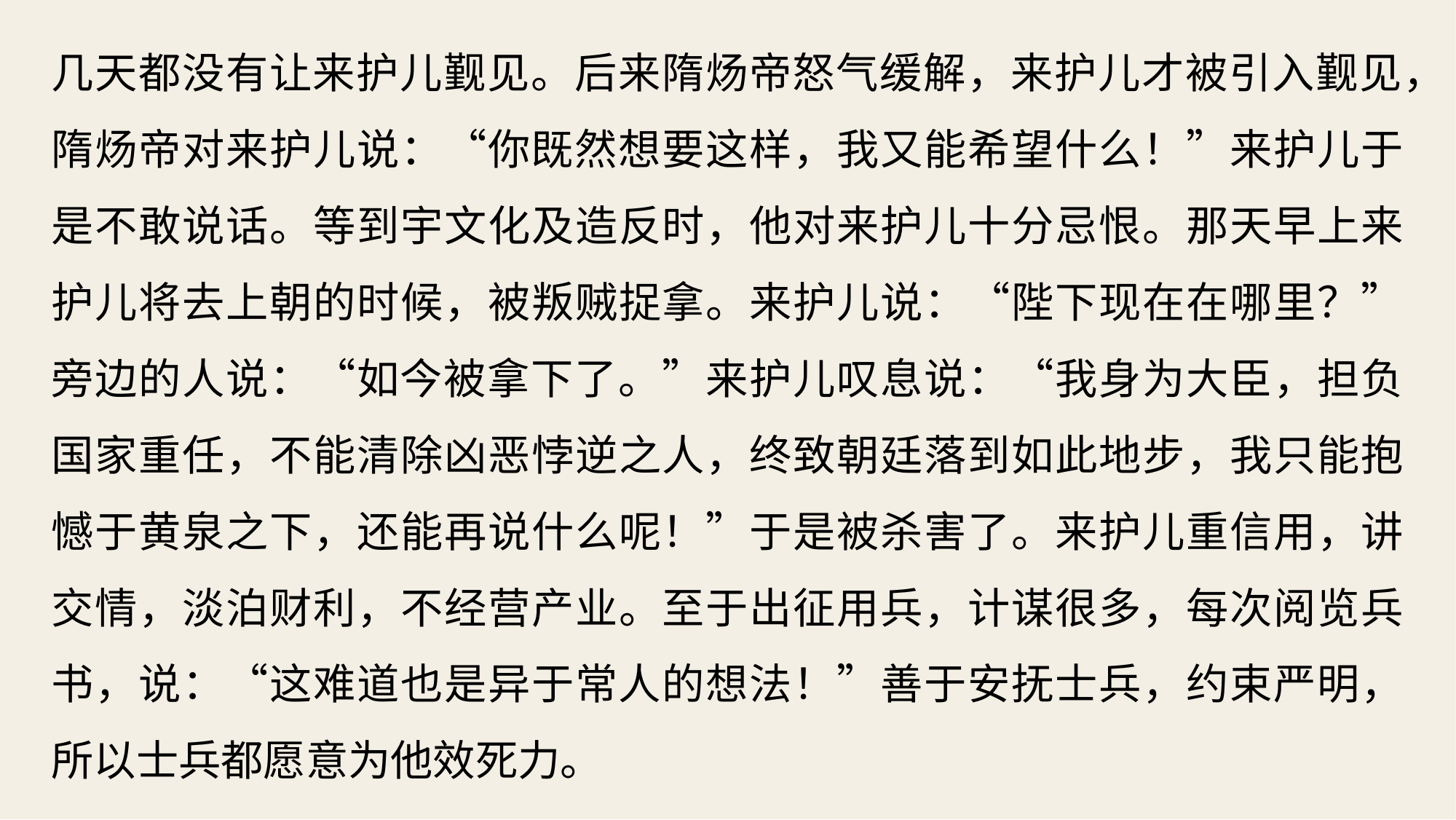

几天都没有让来护儿觐见。后来隋炀帝怒气缓解，来护儿才被引入觐见，隋炀帝对来护儿说：“你既然想要这样，我又能希望什么！”来护儿于是不敢说话。等到宇文化及造反时，他对来护儿十分忌恨。那天早上来护儿将去上朝的时候，被叛贼捉拿。来护儿说：“陛下现在在哪里？”旁边的人说：“如今被拿下了。”来护儿叹息说：“我身为大臣，担负国家重任，不能清除凶恶悖逆之人，终致朝廷落到如此地步，我只能抱憾于黄泉之下，还能再说什么呢！”于是被杀害了。来护儿重信用，讲交情，淡泊财利，不经营产业。至于出征用兵，计谋很多，每次阅览兵书，说：“这难道也是异于常人的想法！”善于安抚士兵，约束严明，所以士兵都愿意为他效死力。